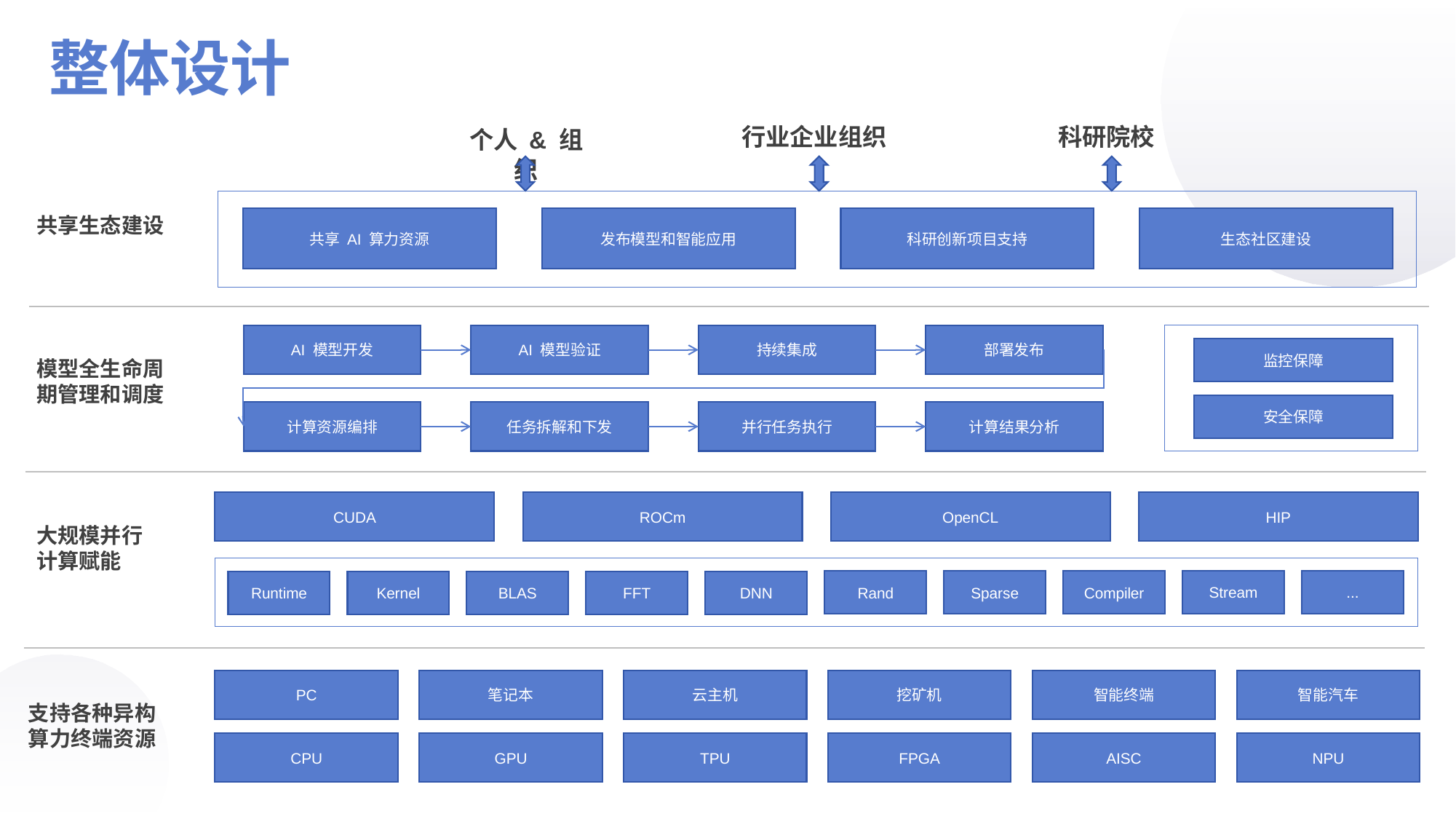

整体设计
行业企业组织
科研院校
个人 & 组织

共享生态建设
共享 AI 算力资源
发布模型和智能应用
科研创新项目支持
生态社区建设
AI 模型开发
AI 模型验证
持续集成
部署发布

监控保障
模型全生命周
期管理和调度
安全保障
计算资源编排
任务拆解和下发
并行任务执行
计算结果分析
CUDA
ROCm
OpenCL
HIP
大规模并行
计算赋能

Stream
...
Rand
Sparse
Compiler
DNN
Runtime
Kernel
BLAS
FFT
PC
笔记本
云主机
挖矿机
智能终端
智能汽车
支持各种异构
算力终端资源
CPU
GPU
TPU
FPGA
AISC
NPU